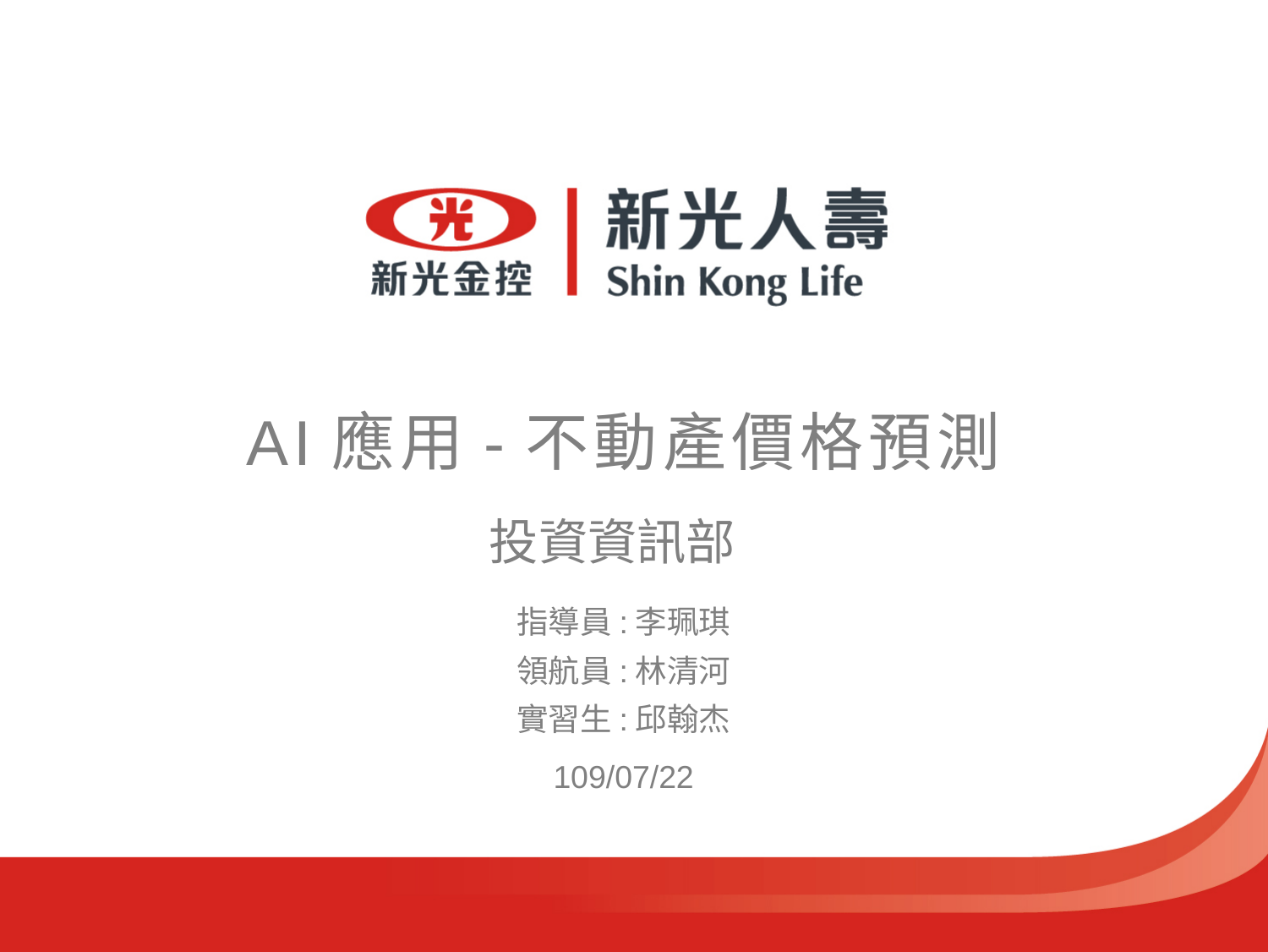

AI應用-不動產價格預測
投資資訊部
指導員:李珮琪
領航員:林清河
實習生:邱翰杰
109/07/22